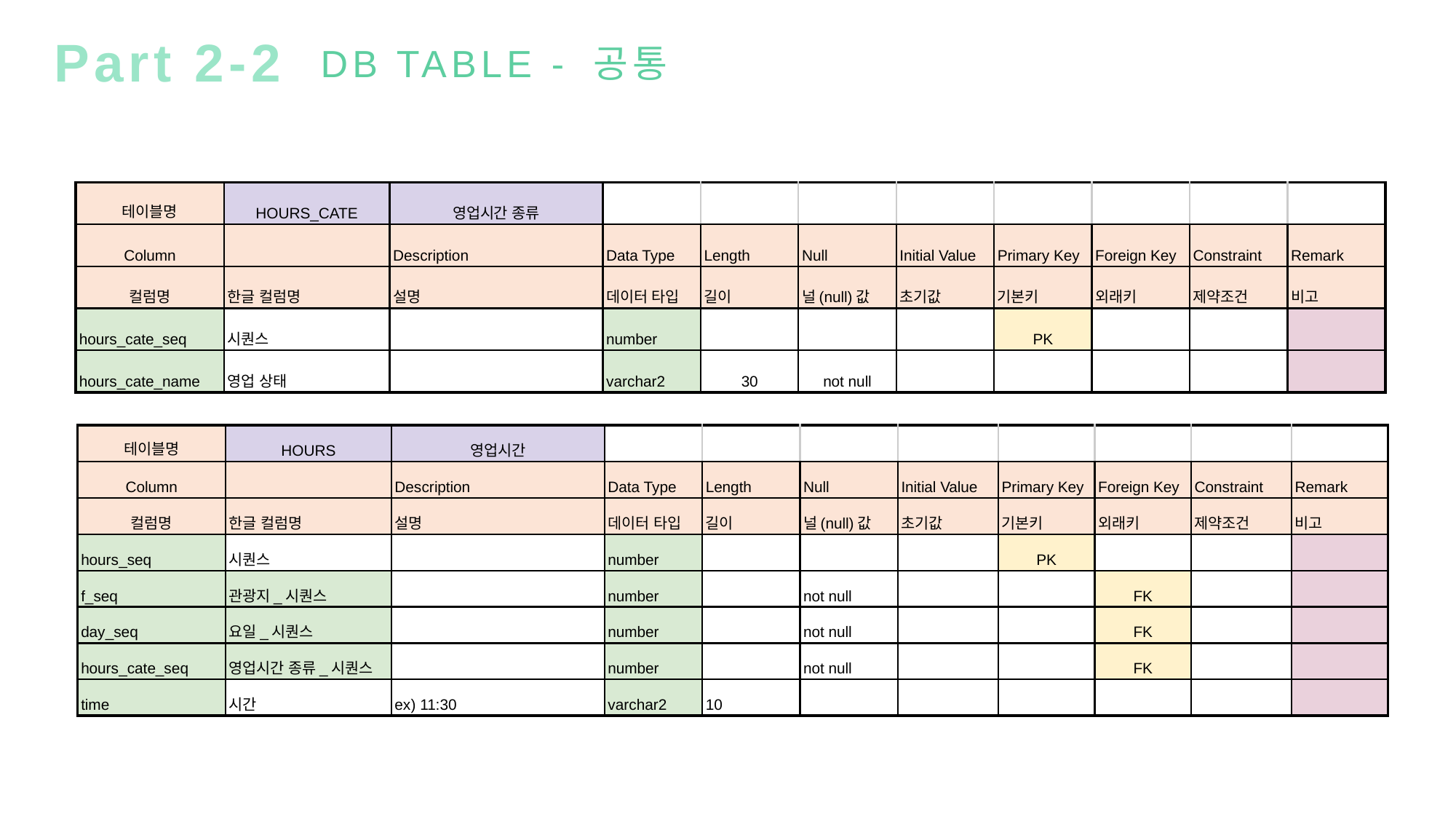

Part 2-2
DB TABLE - 공통
| 테이블명 | HOURS\_CATE | 영업시간 종류 |  |  |  |  |  |  |  |  |
| --- | --- | --- | --- | --- | --- | --- | --- | --- | --- | --- |
| Column |  | Description | Data Type | Length | Null | Initial Value | Primary Key | Foreign Key | Constraint | Remark |
| 컬럼명 | 한글 컬럼명 | 설명 | 데이터 타입 | 길이 | 널(null)값 | 초기값 | 기본키 | 외래키 | 제약조건 | 비고 |
| hours\_cate\_seq | 시퀀스 |  | number |  |  |  | PK |  |  |  |
| hours\_cate\_name | 영업 상태 |  | varchar2 | 30 | not null |  |  |  |  |  |
| 테이블명 | HOURS | 영업시간 |  |  |  |  |  |  |  |  |
| --- | --- | --- | --- | --- | --- | --- | --- | --- | --- | --- |
| Column |  | Description | Data Type | Length | Null | Initial Value | Primary Key | Foreign Key | Constraint | Remark |
| 컬럼명 | 한글 컬럼명 | 설명 | 데이터 타입 | 길이 | 널(null)값 | 초기값 | 기본키 | 외래키 | 제약조건 | 비고 |
| hours\_seq | 시퀀스 |  | number |  |  |  | PK |  |  |  |
| f\_seq | 관광지\_시퀀스 |  | number |  | not null |  |  | FK |  |  |
| day\_seq | 요일\_시퀀스 |  | number |  | not null |  |  | FK |  |  |
| hours\_cate\_seq | 영업시간 종류\_시퀀스 |  | number |  | not null |  |  | FK |  |  |
| time | 시간 | ex) 11:30 | varchar2 | 10 |  |  |  |  |  |  |